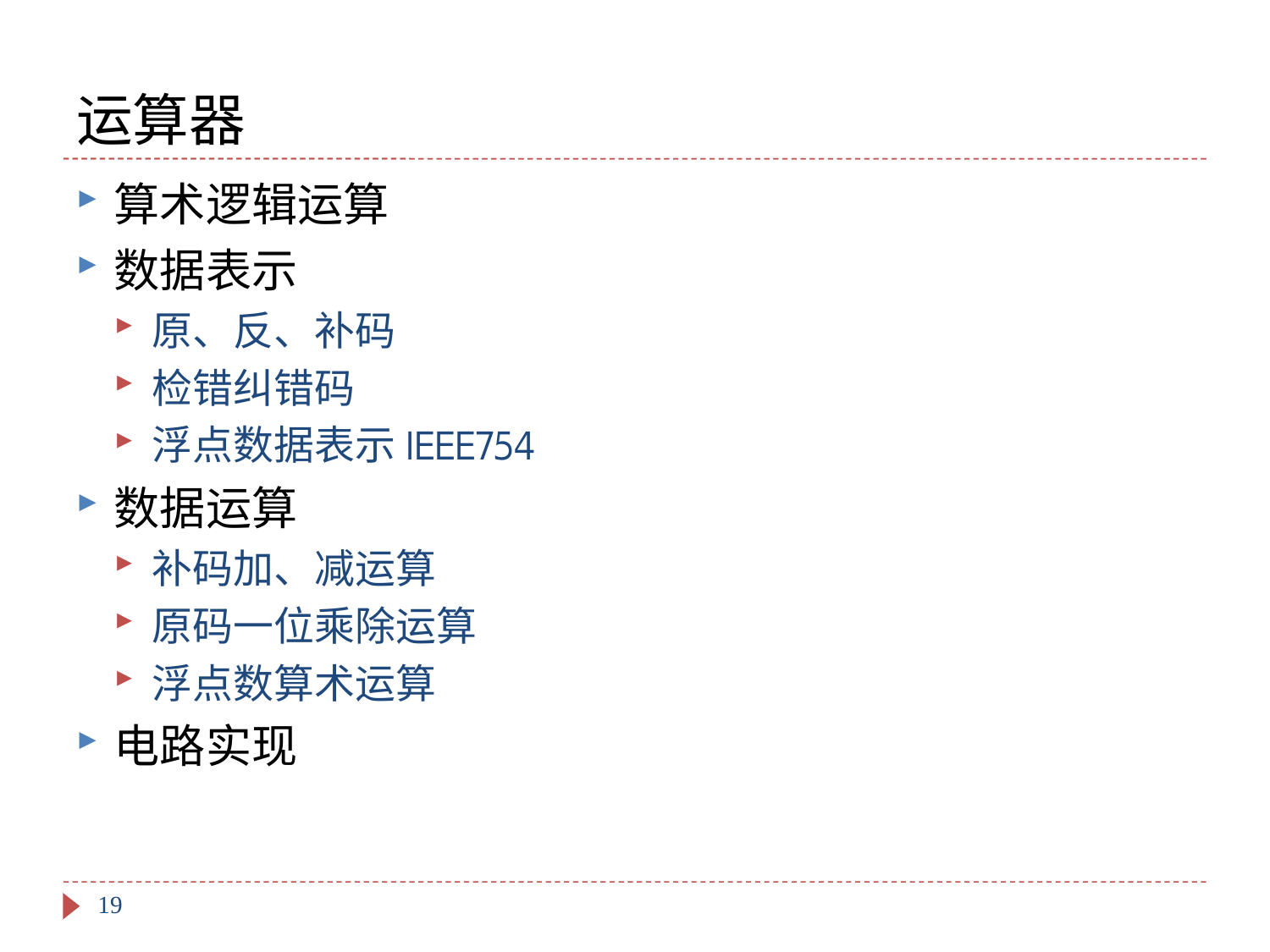

# 运算器
算术逻辑运算
数据表示
原、反、补码
检错纠错码
浮点数据表示IEEE754
数据运算
补码加、减运算
原码一位乘除运算
浮点数算术运算
电路实现

19